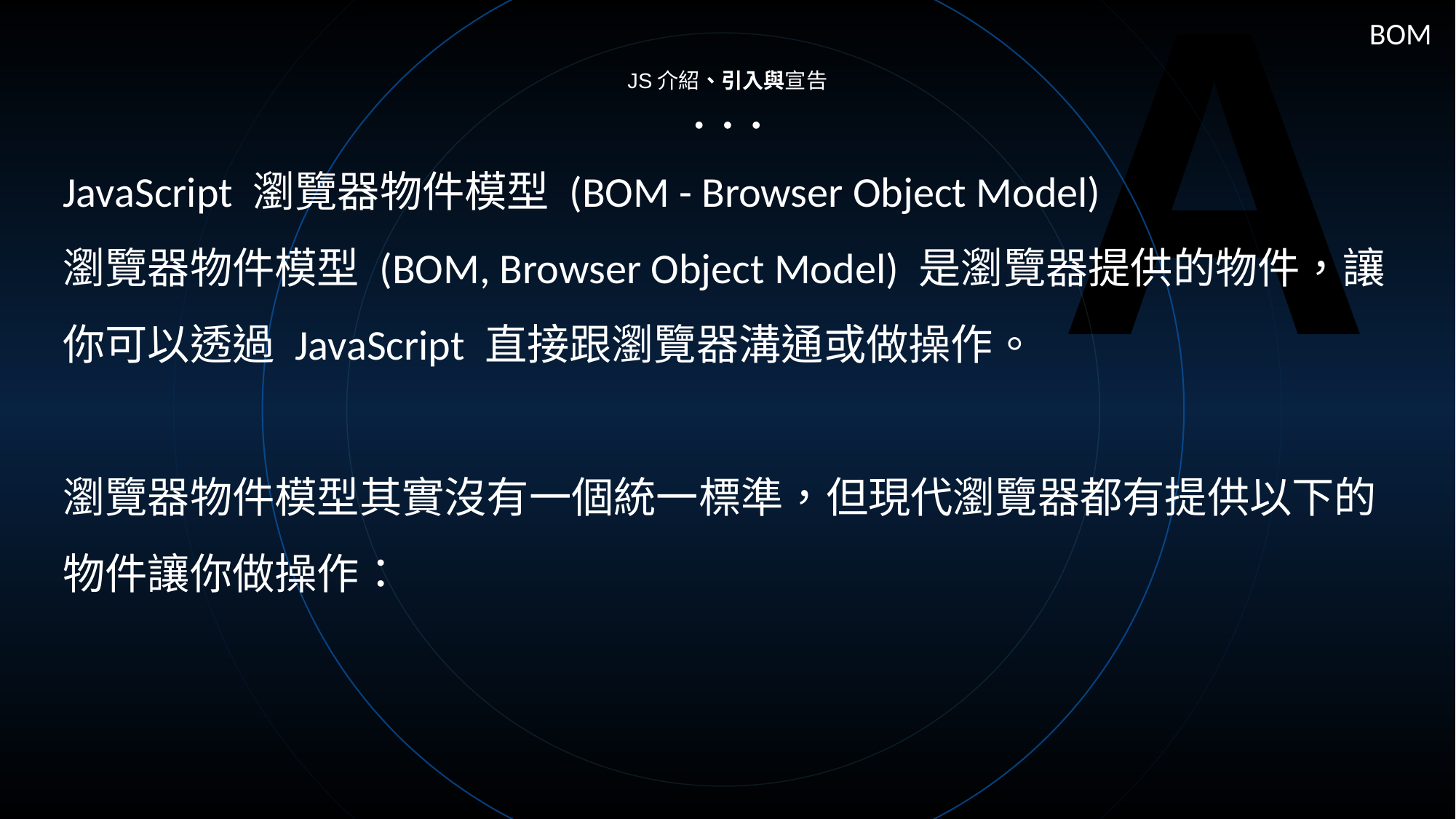

A

BOM

JS介紹、引入與宣告

JavaScript 瀏覽器物件模型 (BOM - Browser Object Model)
瀏覽器物件模型 (BOM, Browser Object Model) 是瀏覽器提供的物件，讓你可以透過 JavaScript 直接跟瀏覽器溝通或做操作。

瀏覽器物件模型其實沒有一個統一標準，但現代瀏覽器都有提供以下的物件讓你做操作：